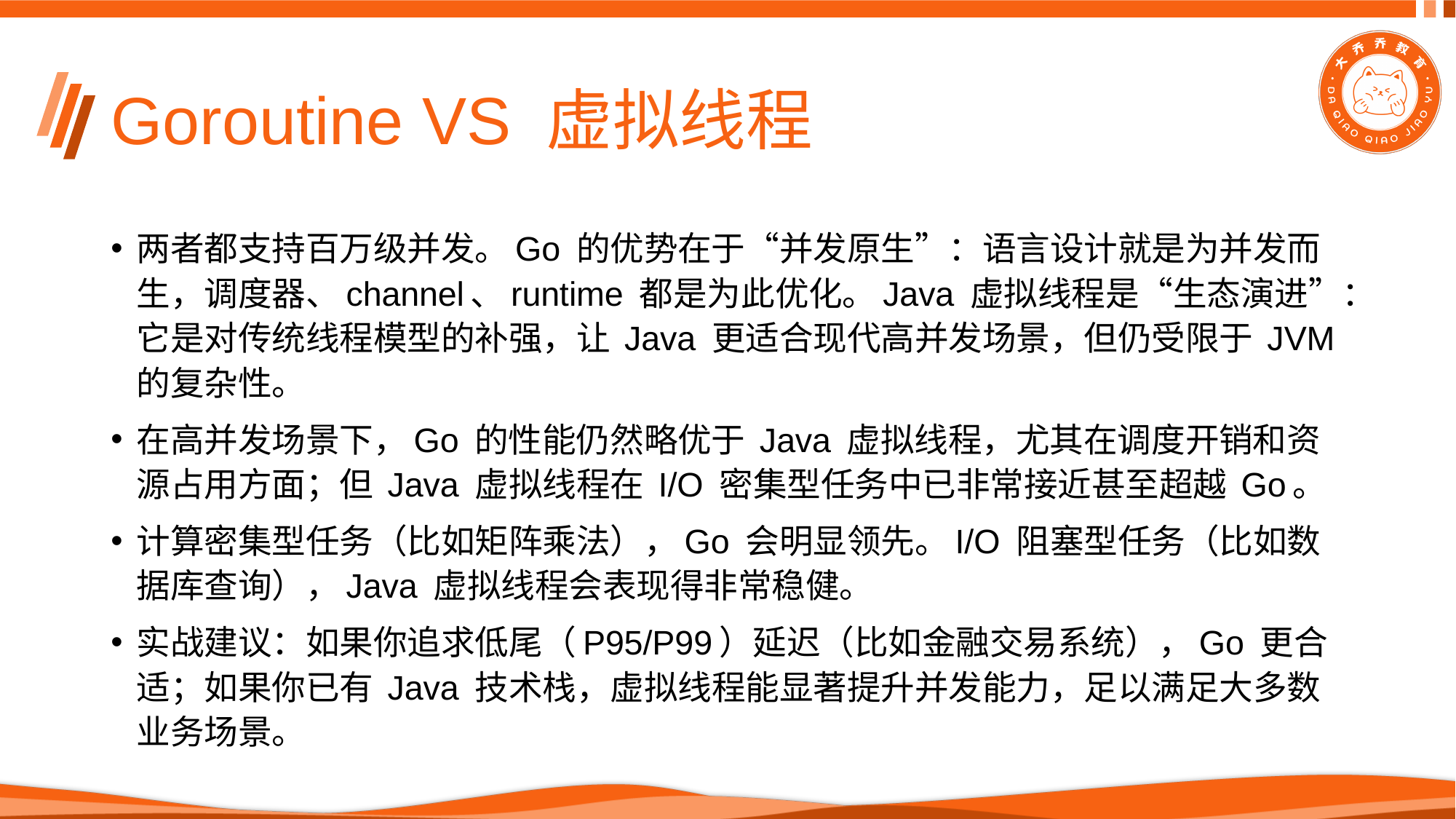

# Goroutine VS 虚拟线程
两者都支持百万级并发。Go 的优势在于“并发原生”：语言设计就是为并发而生，调度器、channel、runtime 都是为此优化。Java 虚拟线程是“生态演进”：它是对传统线程模型的补强，让 Java 更适合现代高并发场景，但仍受限于 JVM 的复杂性。
在高并发场景下，Go 的性能仍然略优于 Java 虚拟线程，尤其在调度开销和资源占用方面；但 Java 虚拟线程在 I/O 密集型任务中已非常接近甚至超越 Go。
计算密集型任务（比如矩阵乘法），Go 会明显领先。I/O 阻塞型任务（比如数据库查询），Java 虚拟线程会表现得非常稳健。
实战建议：如果你追求低尾（P95/P99）延迟（比如金融交易系统），Go 更合适；如果你已有 Java 技术栈，虚拟线程能显著提升并发能力，足以满足大多数业务场景。